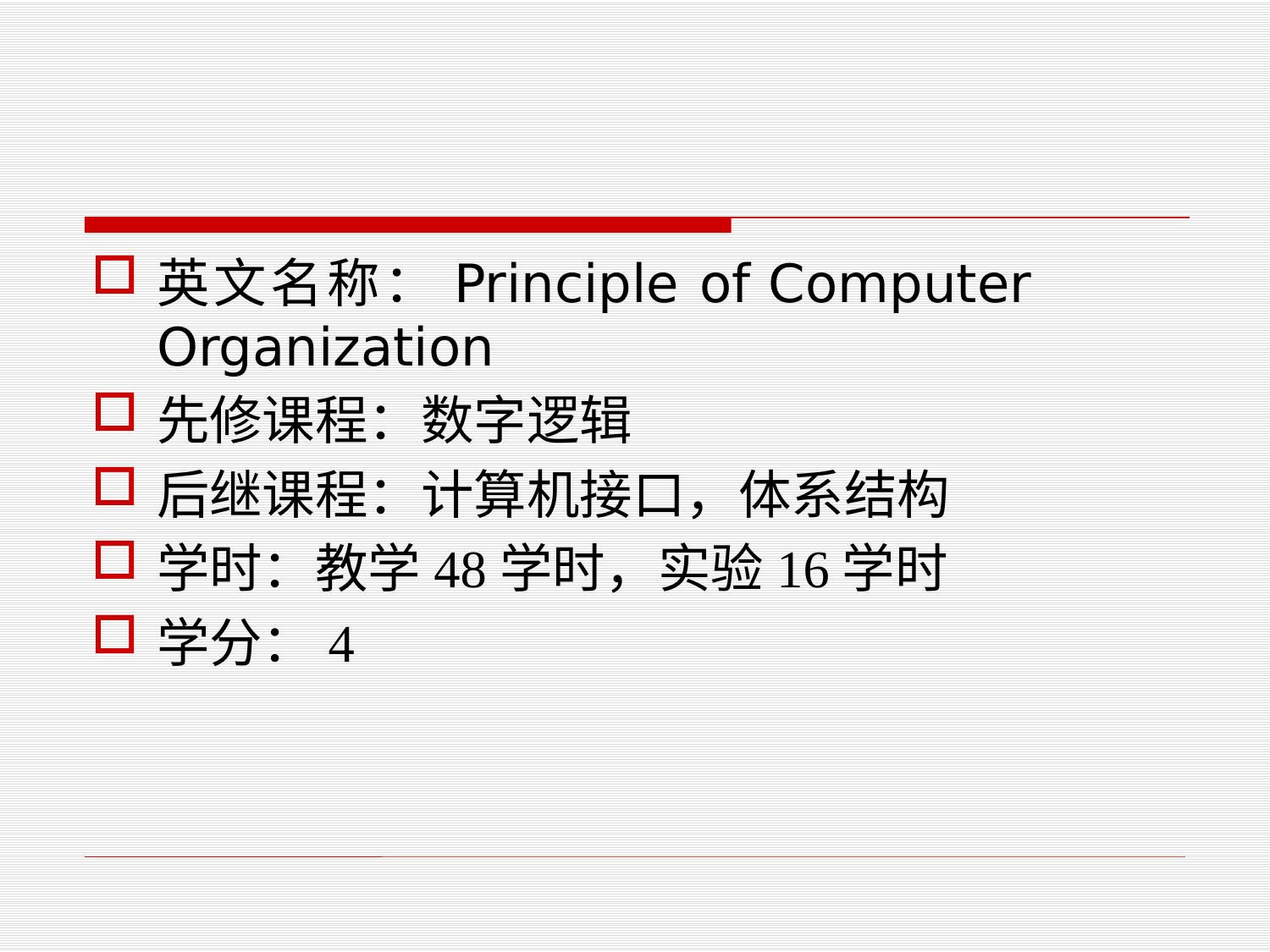

#
英文名称：Principle of Computer        Organization
先修课程：数字逻辑
后继课程：计算机接口，体系结构
学时：教学48学时，实验16学时
学分：4